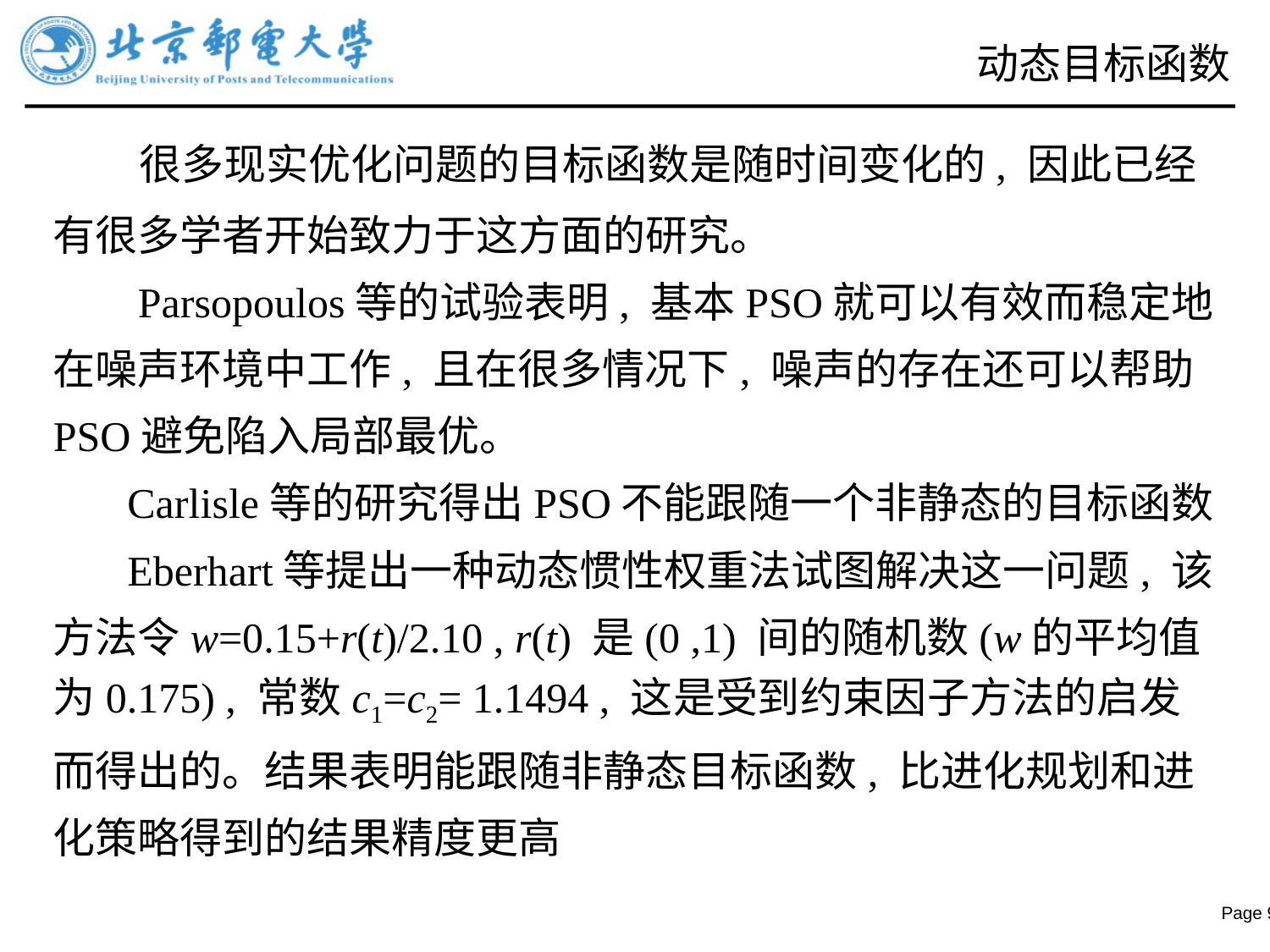

# 动态目标函数
     很多现实优化问题的目标函数是随时间变化的, 因此已经有很多学者开始致力于这方面的研究。
        Parsopoulos等的试验表明, 基本PSO就可以有效而稳定地在噪声环境中工作, 且在很多情况下, 噪声的存在还可以帮助PSO避免陷入局部最优。
       Carlisle等的研究得出PSO不能跟随一个非静态的目标函数
       Eberhart等提出一种动态惯性权重法试图解决这一问题, 该方法令w=0.15+r(t)/2.10 , r(t) 是(0 ,1) 间的随机数(w的平均值为0.175) , 常数c1=c2= 1.1494 , 这是受到约束因子方法的启发而得出的。结果表明能跟随非静态目标函数, 比进化规划和进化策略得到的结果精度更高